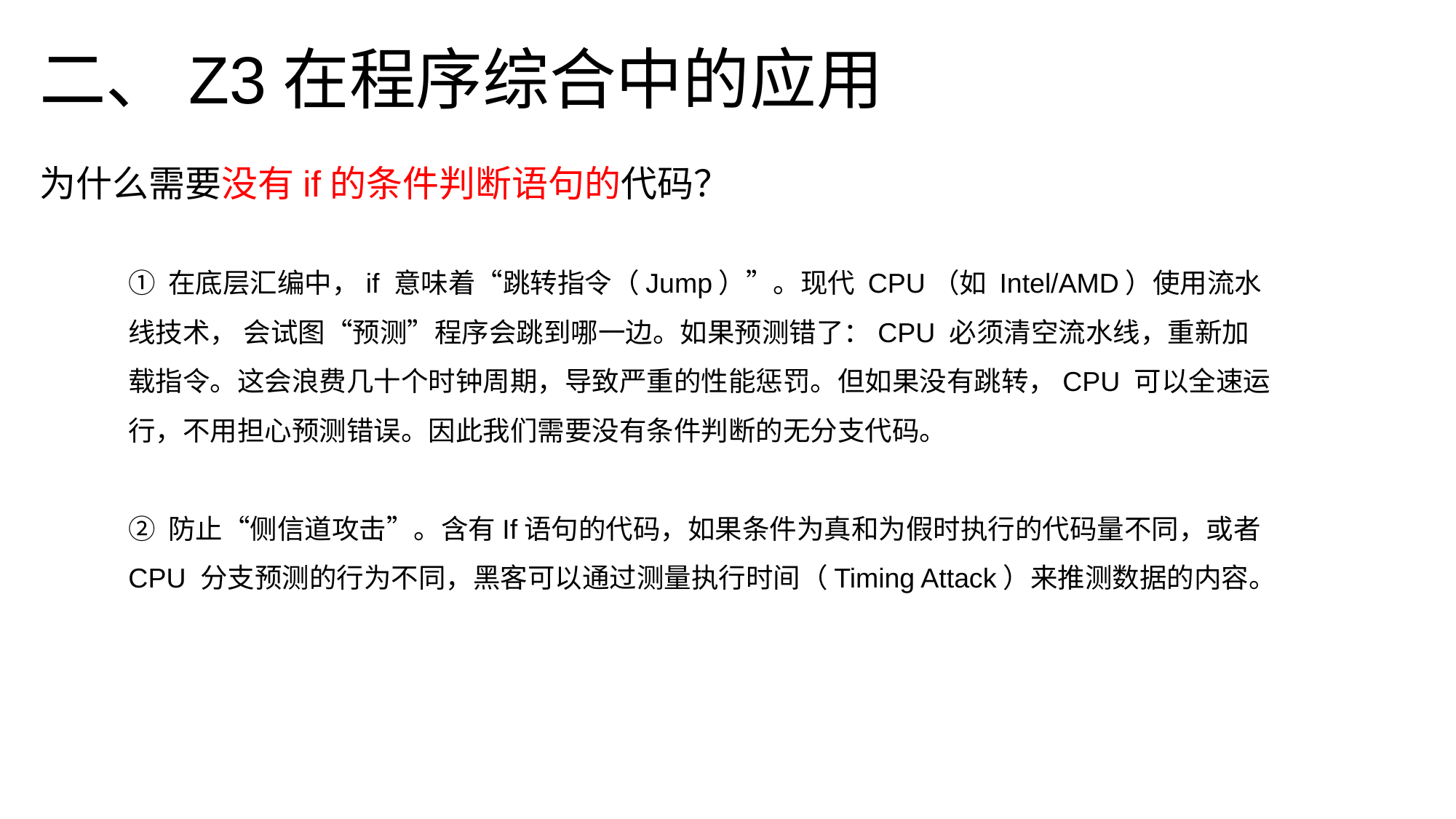

二、Z3在程序综合中的应用
为什么需要没有if的条件判断语句的代码？
① 在底层汇编中，if 意味着“跳转指令（Jump）”。现代 CPU（如 Intel/AMD）使用流水线技术， 会试图“预测”程序会跳到哪一边。如果预测错了：CPU 必须清空流水线，重新加载指令。这会浪费几十个时钟周期，导致严重的性能惩罚。但如果没有跳转，CPU 可以全速运行，不用担心预测错误。因此我们需要没有条件判断的无分支代码。

② 防止“侧信道攻击”。含有If语句的代码，如果条件为真和为假时执行的代码量不同，或者 CPU 分支预测的行为不同，黑客可以通过测量执行时间（Timing Attack）来推测数据的内容。